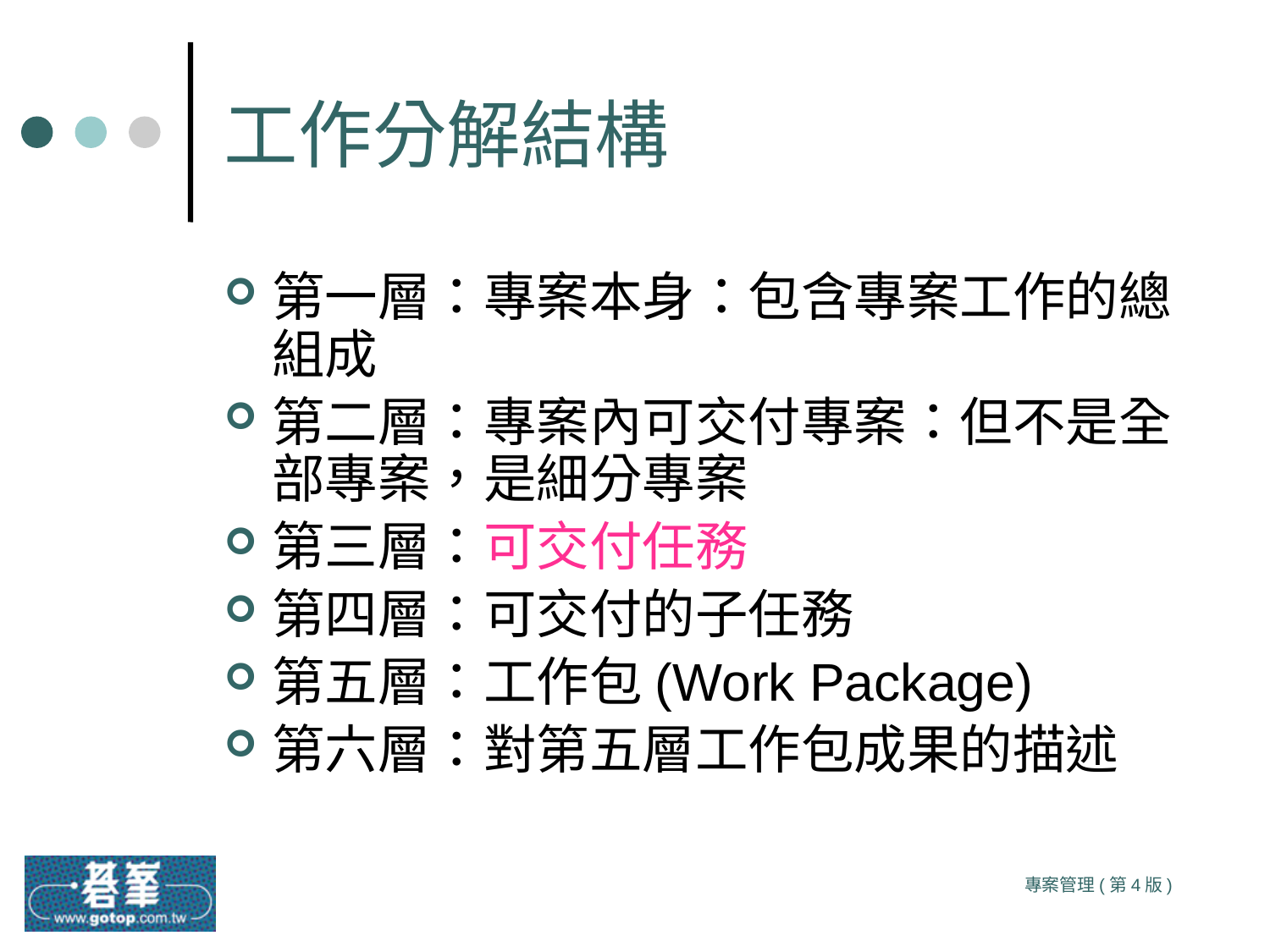

# 工作分解結構
第一層：專案本身：包含專案工作的總組成
第二層：專案內可交付專案：但不是全部專案，是細分專案
第三層：可交付任務
第四層：可交付的子任務
第五層：工作包(Work Package)
第六層：對第五層工作包成果的描述
專案管理(第4版)